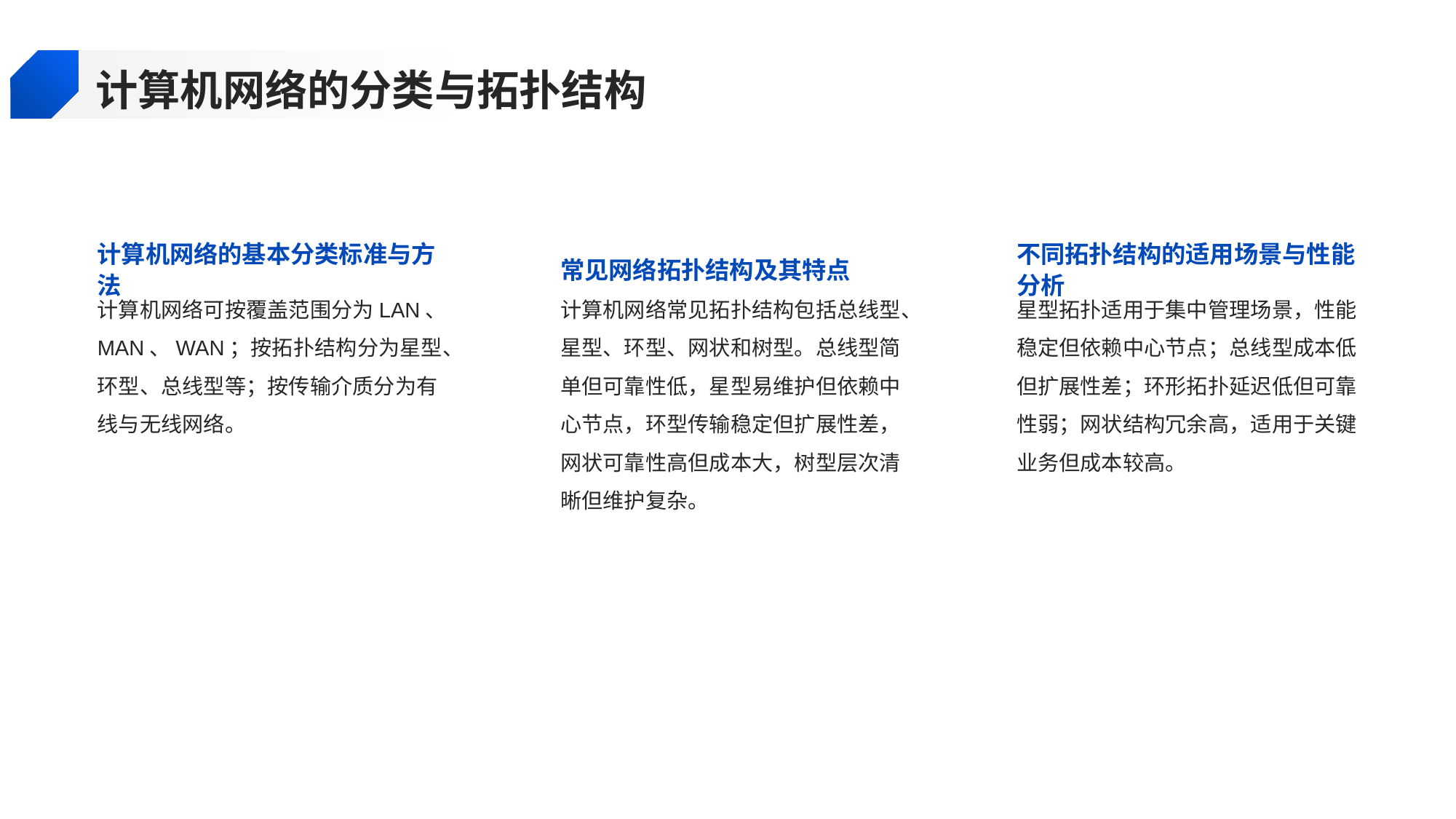

计算机网络的分类与拓扑结构
计算机网络的基本分类标准与方法
常见网络拓扑结构及其特点
不同拓扑结构的适用场景与性能分析
计算机网络可按覆盖范围分为LAN、MAN、WAN；按拓扑结构分为星型、环型、总线型等；按传输介质分为有线与无线网络。
计算机网络常见拓扑结构包括总线型、星型、环型、网状和树型。总线型简单但可靠性低，星型易维护但依赖中心节点，环型传输稳定但扩展性差，网状可靠性高但成本大，树型层次清晰但维护复杂。
星型拓扑适用于集中管理场景，性能稳定但依赖中心节点；总线型成本低但扩展性差；环形拓扑延迟低但可靠性弱；网状结构冗余高，适用于关键业务但成本较高。